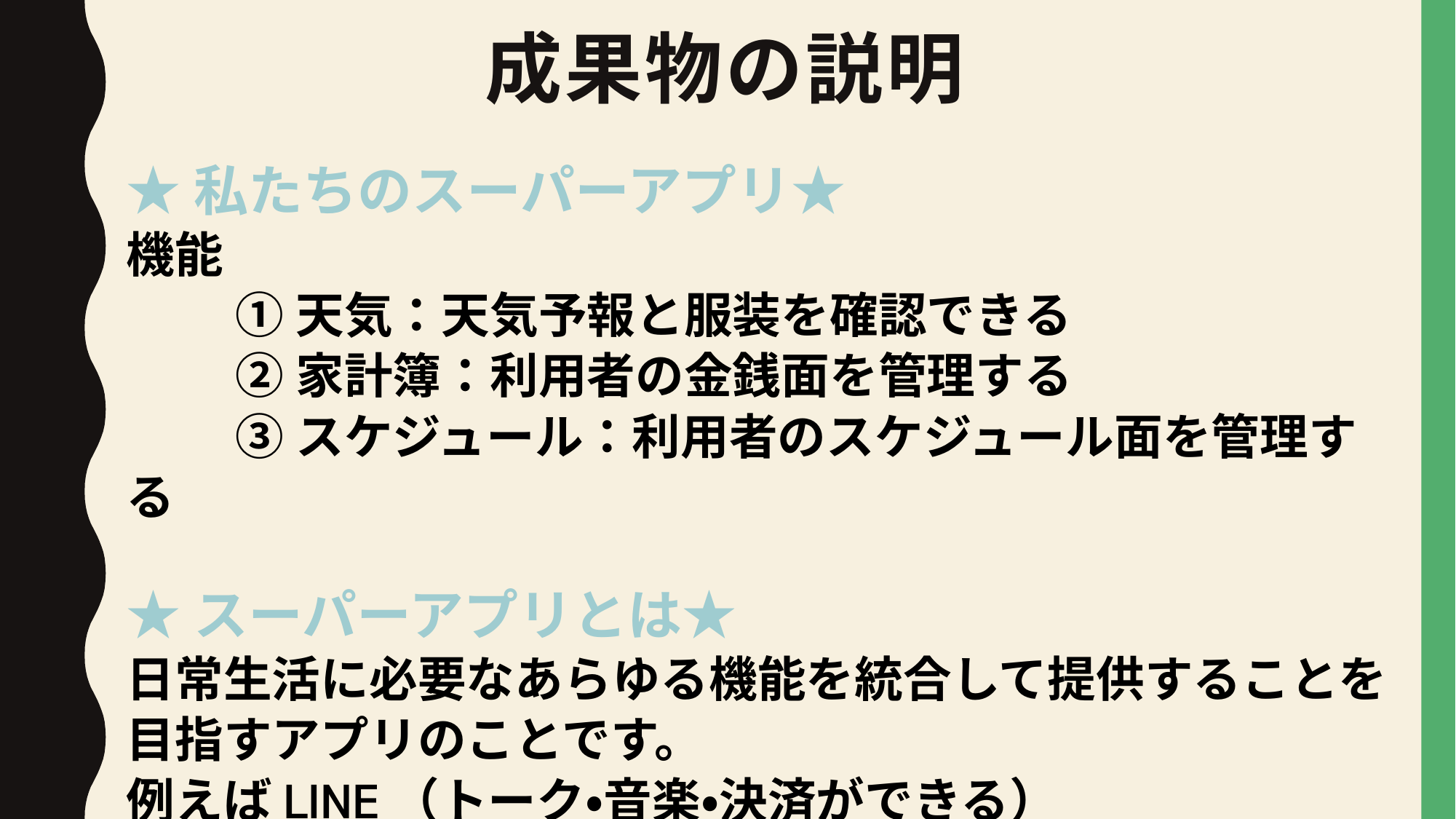

# 成果物の説明
★私たちのスーパーアプリ★
機能
	①天気：天気予報と服装を確認できる
	②家計簿：利用者の金銭面を管理する
	③スケジュール：利用者のスケジュール面を管理する
★スーパーアプリとは★
日常生活に必要なあらゆる機能を統合して提供することを目指すアプリのことです。
例えばLINE（トーク・音楽・決済ができる）